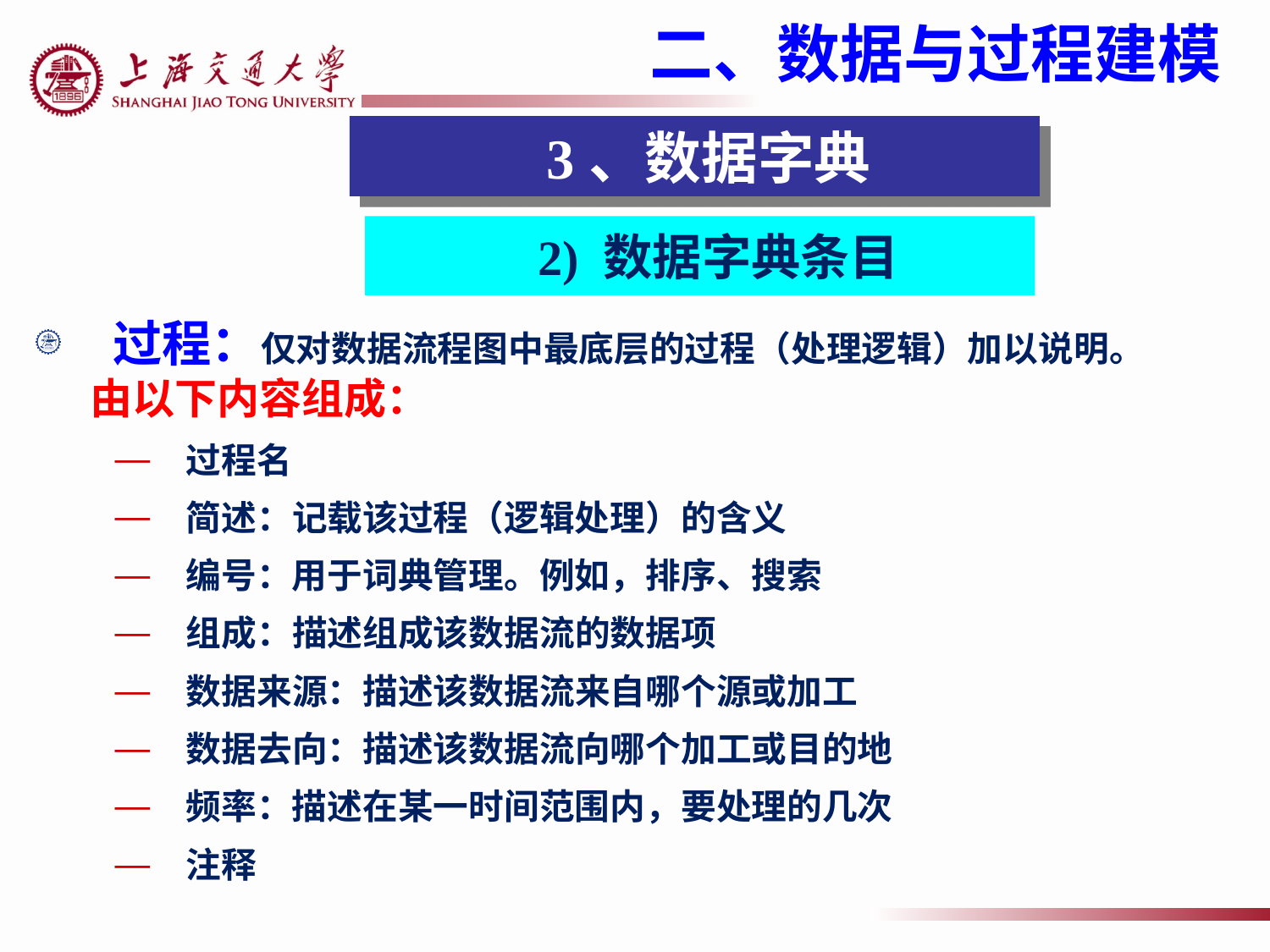

二、数据与过程建模
  3、数据字典
2) 数据字典条目
 过程：仅对数据流程图中最底层的过程（处理逻辑）加以说明。由以下内容组成：
 过程名
 简述：记载该过程（逻辑处理）的含义
 编号：用于词典管理。例如，排序、搜索
 组成：描述组成该数据流的数据项
 数据来源：描述该数据流来自哪个源或加工
 数据去向：描述该数据流向哪个加工或目的地
 频率：描述在某一时间范围内，要处理的几次
 注释